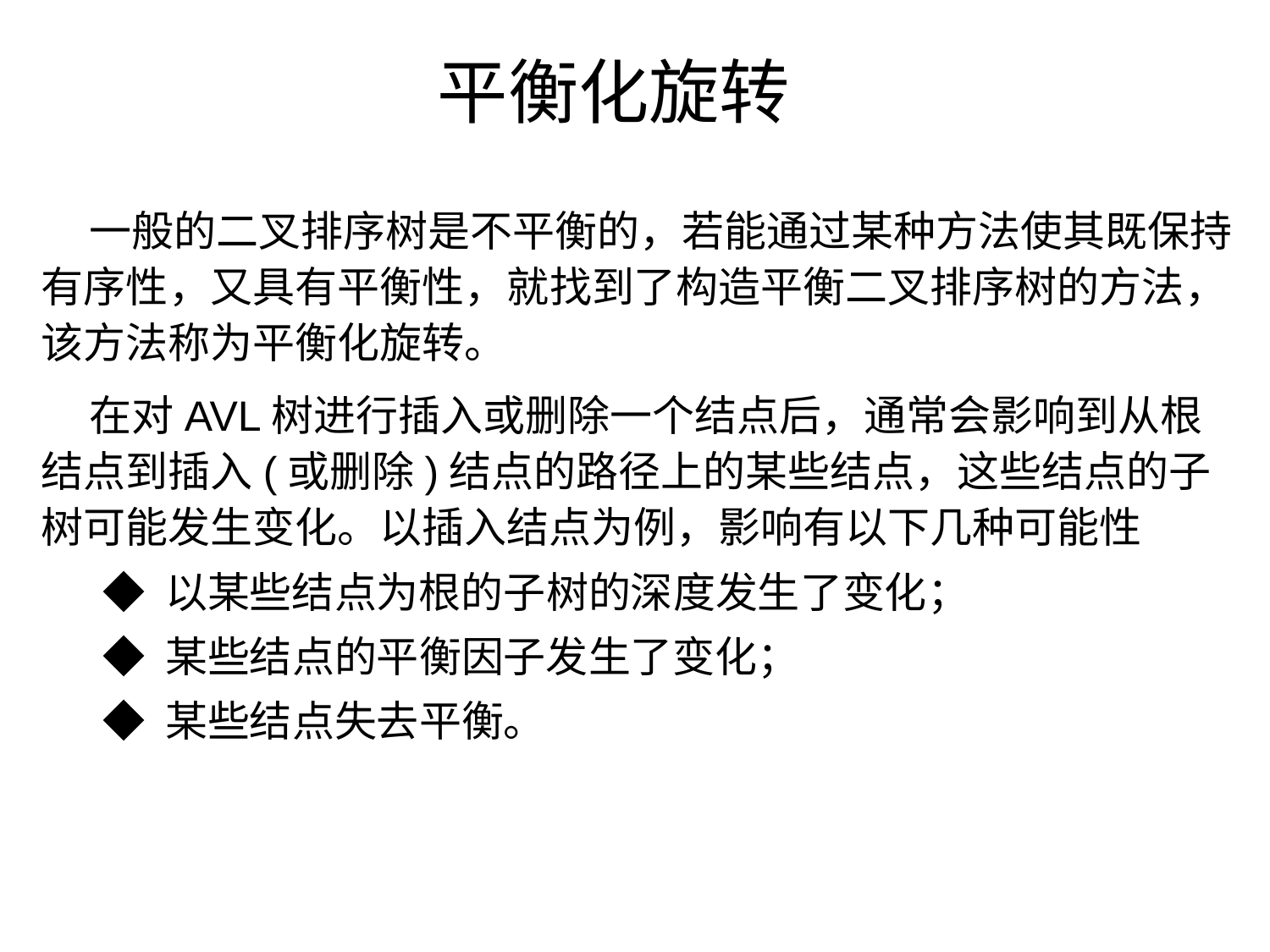

平衡化旋转
    一般的二叉排序树是不平衡的，若能通过某种方法使其既保持有序性，又具有平衡性，就找到了构造平衡二叉排序树的方法，该方法称为平衡化旋转。
    在对AVL树进行插入或删除一个结点后，通常会影响到从根结点到插入(或删除)结点的路径上的某些结点，这些结点的子树可能发生变化。以插入结点为例，影响有以下几种可能性
◆ 以某些结点为根的子树的深度发生了变化；
◆ 某些结点的平衡因子发生了变化；
◆ 某些结点失去平衡。